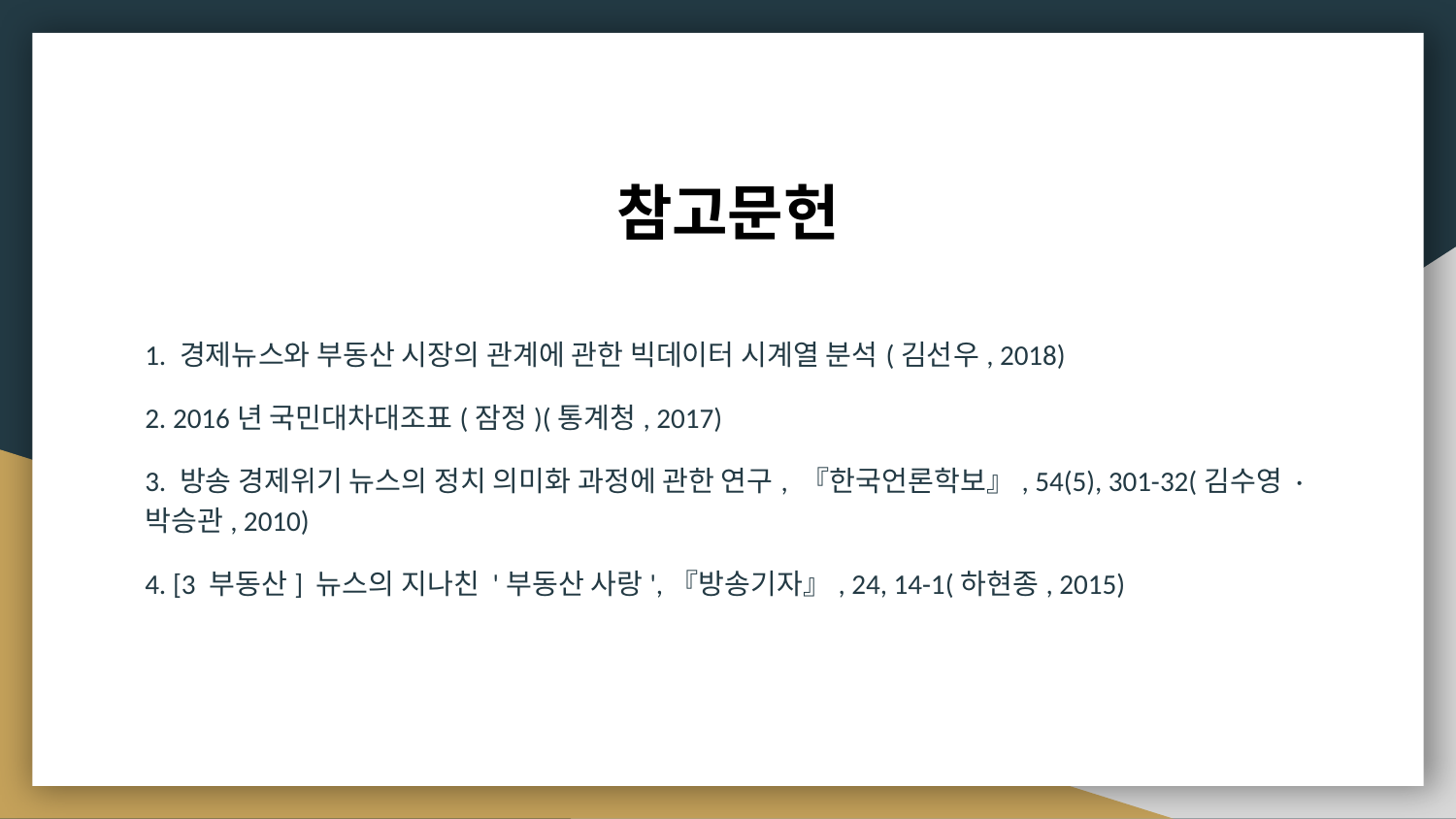

# 참고문헌
1. 경제뉴스와 부동산 시장의 관계에 관한 빅데이터 시계열 분석(김선우, 2018)
2. 2016년 국민대차대조표(잠정)(통계청, 2017)
3. 방송 경제위기 뉴스의 정치 의미화 과정에 관한 연구, 『한국언론학보』, 54(5), 301-32(김수영 · 박승관, 2010)
4. [3 부동산] 뉴스의 지나친 '부동산 사랑',『방송기자』, 24, 14-1(하현종, 2015)